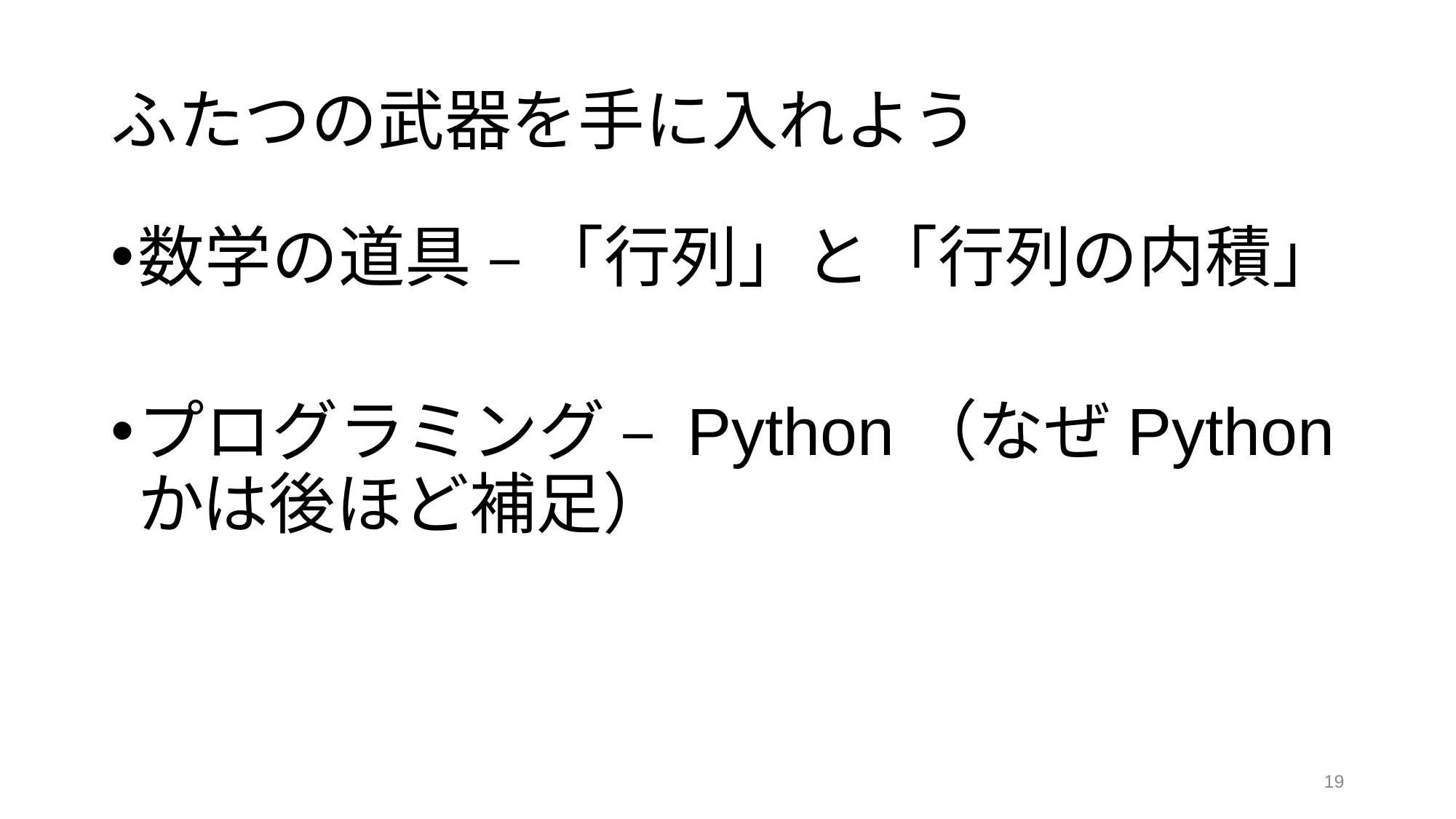

# ふたつの武器を手に入れよう
数学の道具 – 「行列」と「行列の内積」

プログラミング – Python（なぜPythonかは後ほど補足）
19